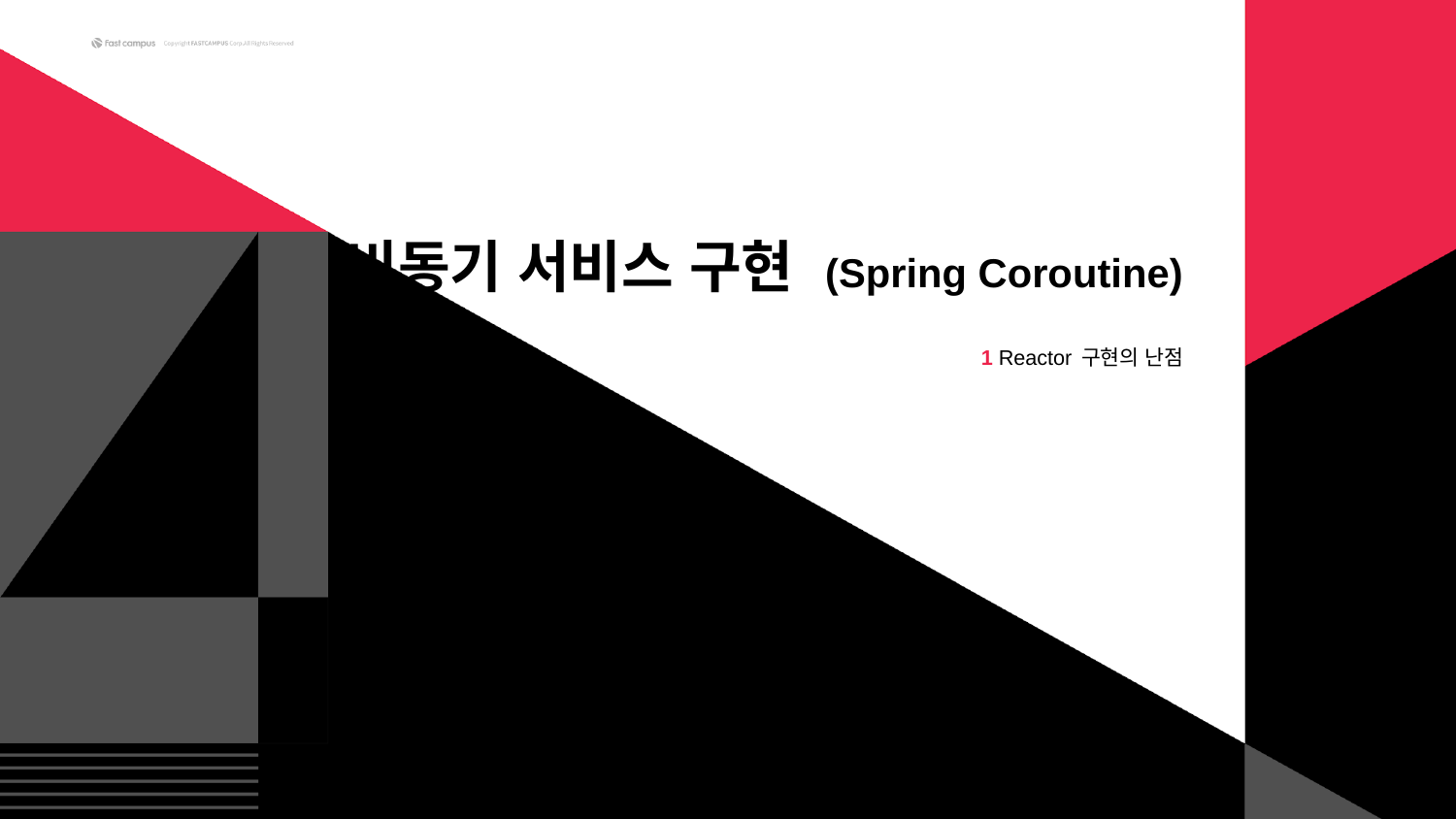

# 비동기 서비스 구현 (Spring Coroutine)
1 Reactor 구현의 난점